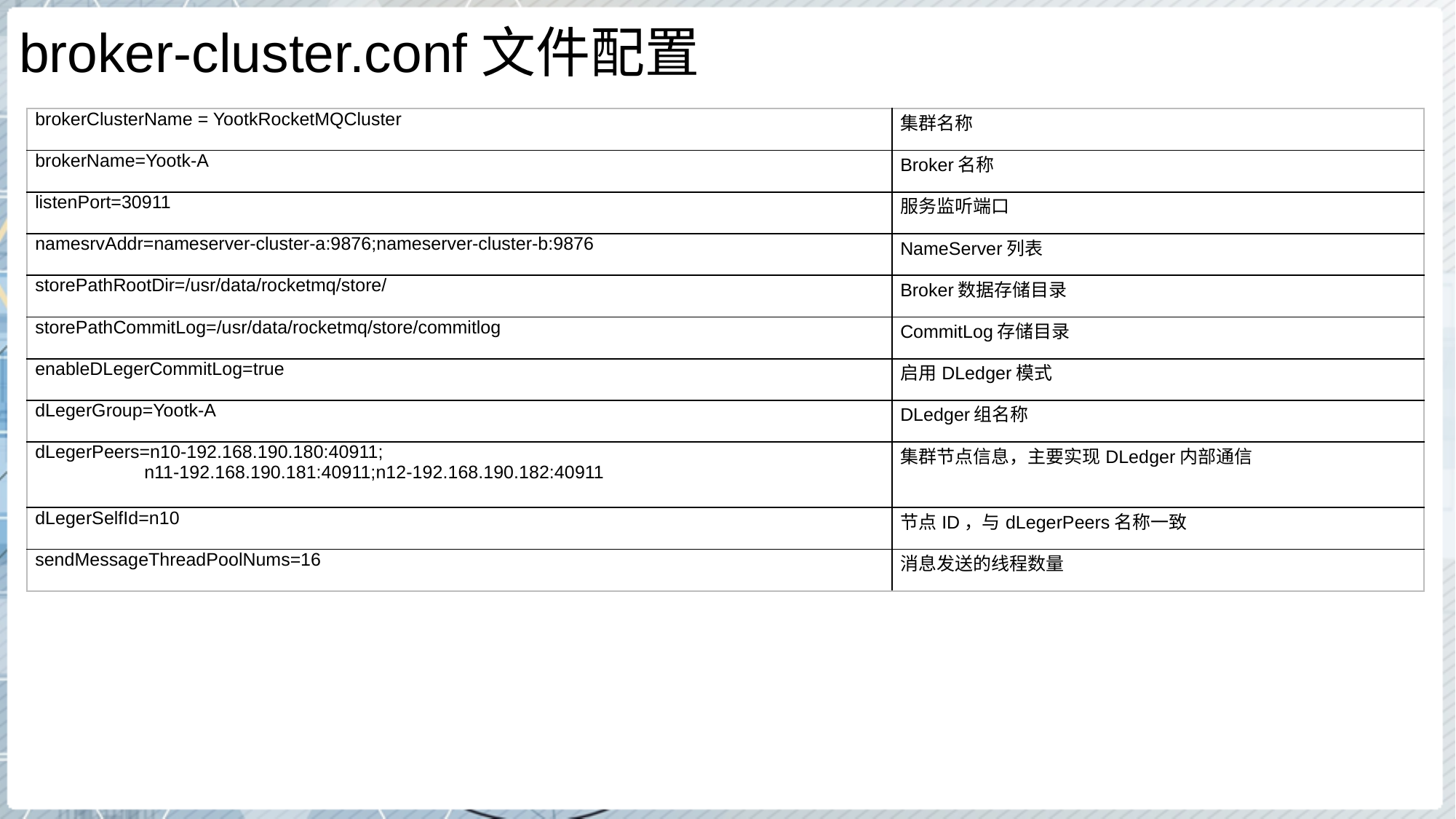

# broker-cluster.conf文件配置
| brokerClusterName = YootkRocketMQCluster | 集群名称 |
| --- | --- |
| brokerName=Yootk-A | Broker名称 |
| listenPort=30911 | 服务监听端口 |
| namesrvAddr=nameserver-cluster-a:9876;nameserver-cluster-b:9876 | NameServer列表 |
| storePathRootDir=/usr/data/rocketmq/store/ | Broker数据存储目录 |
| storePathCommitLog=/usr/data/rocketmq/store/commitlog | CommitLog存储目录 |
| enableDLegerCommitLog=true | 启用DLedger模式 |
| dLegerGroup=Yootk-A | DLedger组名称 |
| dLegerPeers=n10-192.168.190.180:40911; n11-192.168.190.181:40911;n12-192.168.190.182:40911 | 集群节点信息，主要实现DLedger内部通信 |
| dLegerSelfId=n10 | 节点ID，与dLegerPeers名称一致 |
| sendMessageThreadPoolNums=16 | 消息发送的线程数量 |